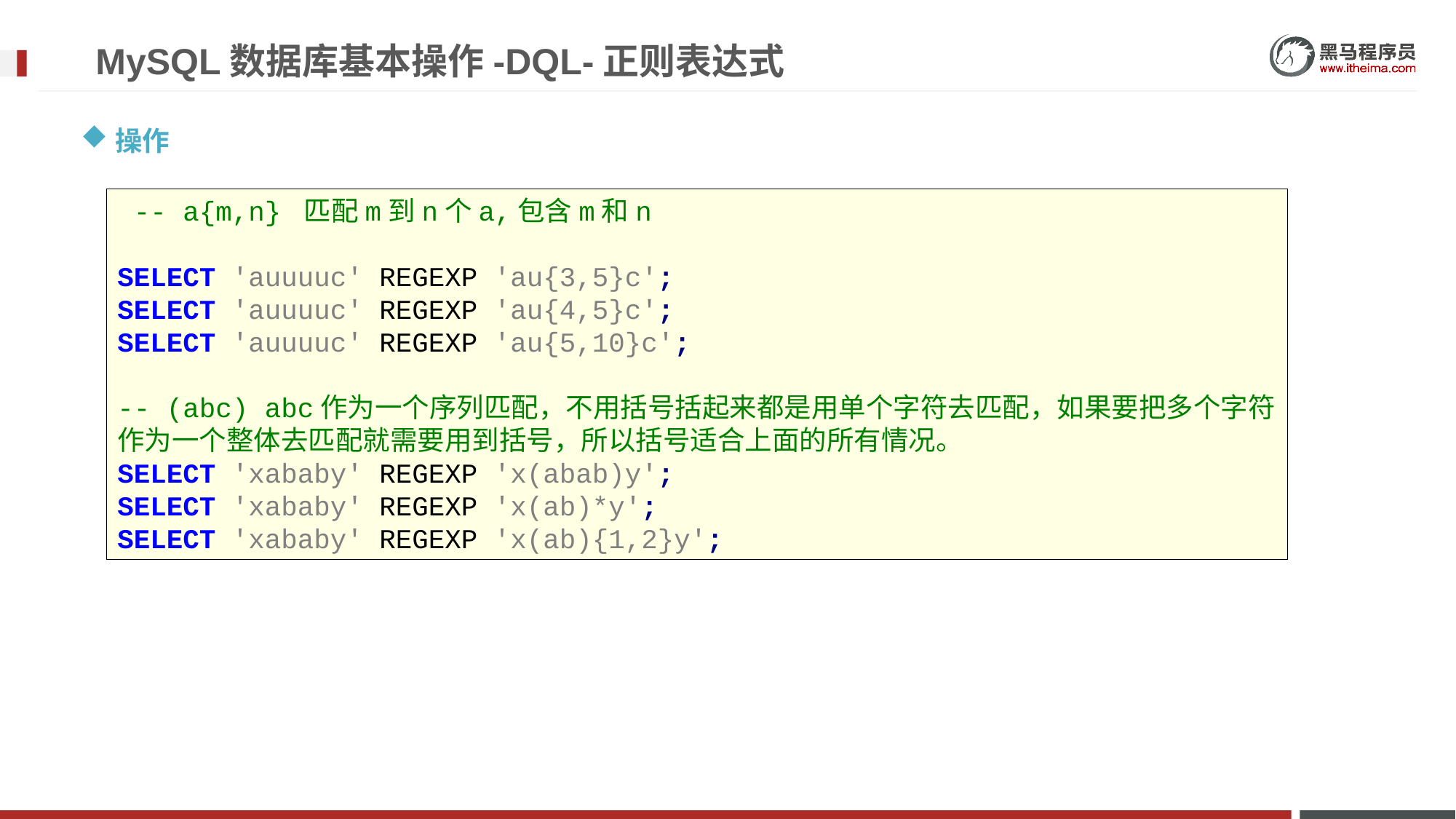

# MySQL数据库基本操作-DQL-正则表达式
操作
 -- a{m,n} 匹配m到n个a,包含m和n

SELECT 'auuuuc' REGEXP 'au{3,5}c';
SELECT 'auuuuc' REGEXP 'au{4,5}c';
SELECT 'auuuuc' REGEXP 'au{5,10}c';

-- (abc) abc作为一个序列匹配，不用括号括起来都是用单个字符去匹配，如果要把多个字符作为一个整体去匹配就需要用到括号，所以括号适合上面的所有情况。
SELECT 'xababy' REGEXP 'x(abab)y';
SELECT 'xababy' REGEXP 'x(ab)*y';
SELECT 'xababy' REGEXP 'x(ab){1,2}y';